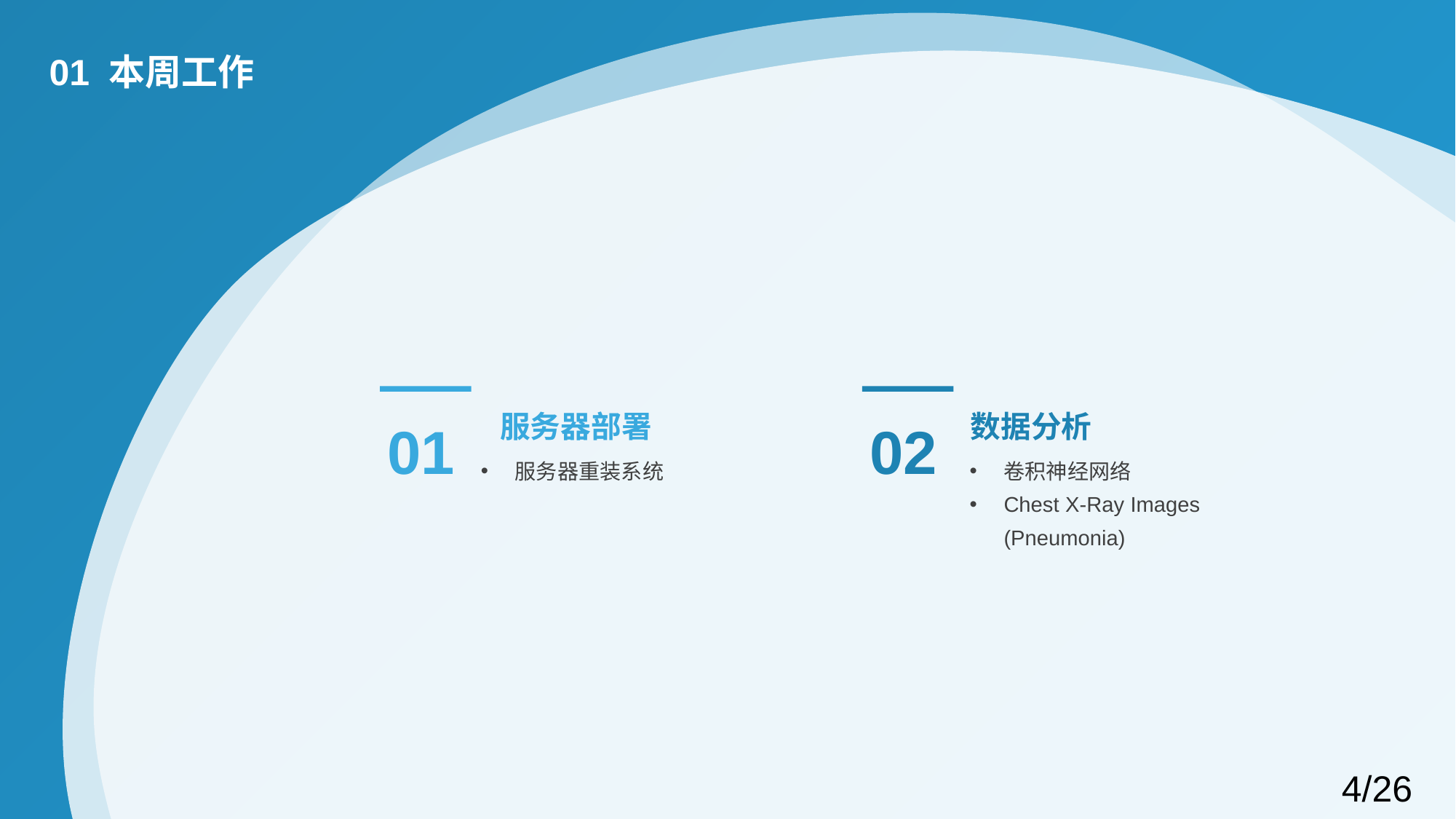

01 本周工作
01

02

 服务器部署
数据分析
服务器重装系统
卷积神经网络
Chest X-Ray Images (Pneumonia)
4/26